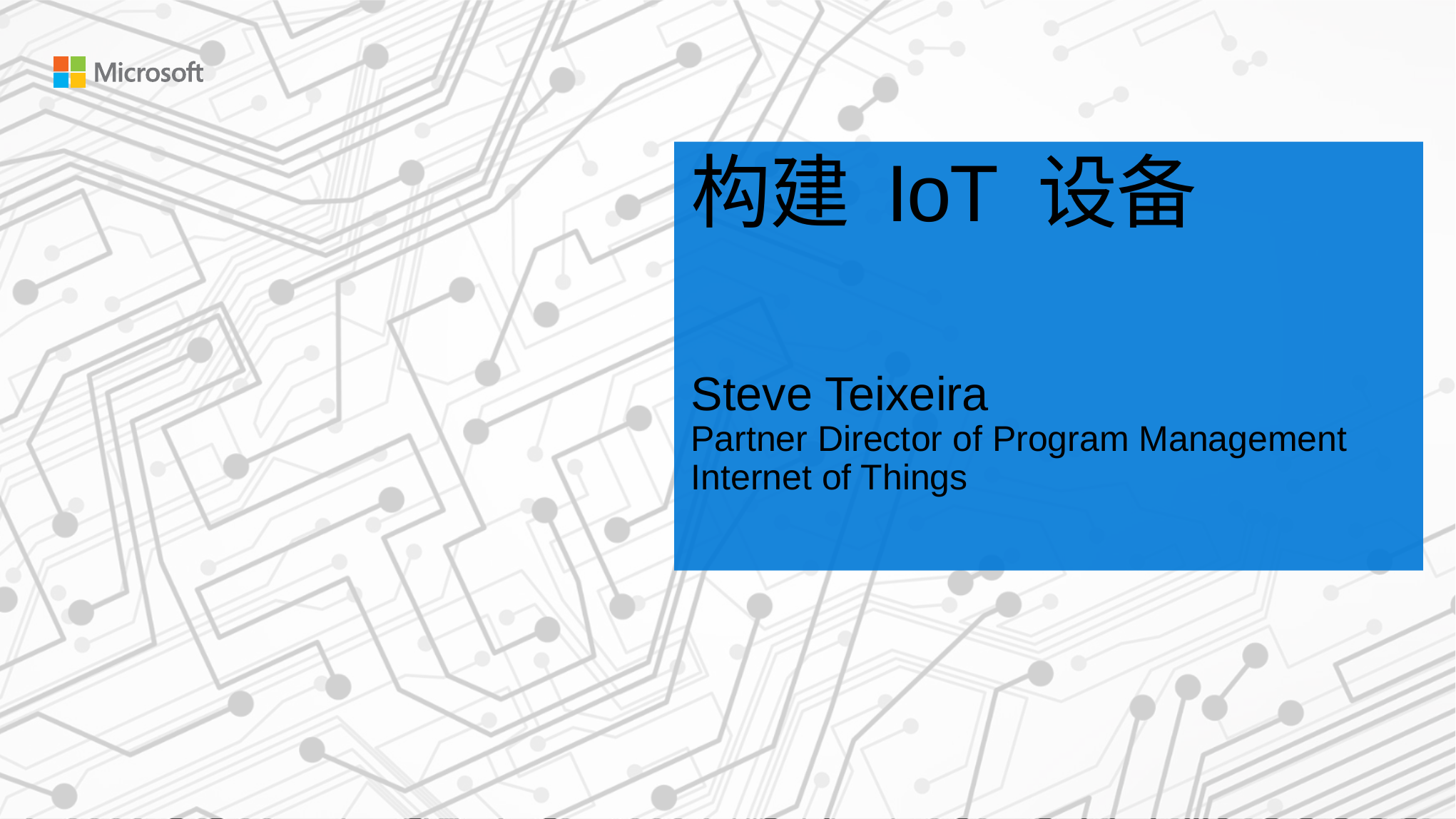

# 构建 IoT 设备
Steve Teixeira
Partner Director of Program Management
Internet of Things